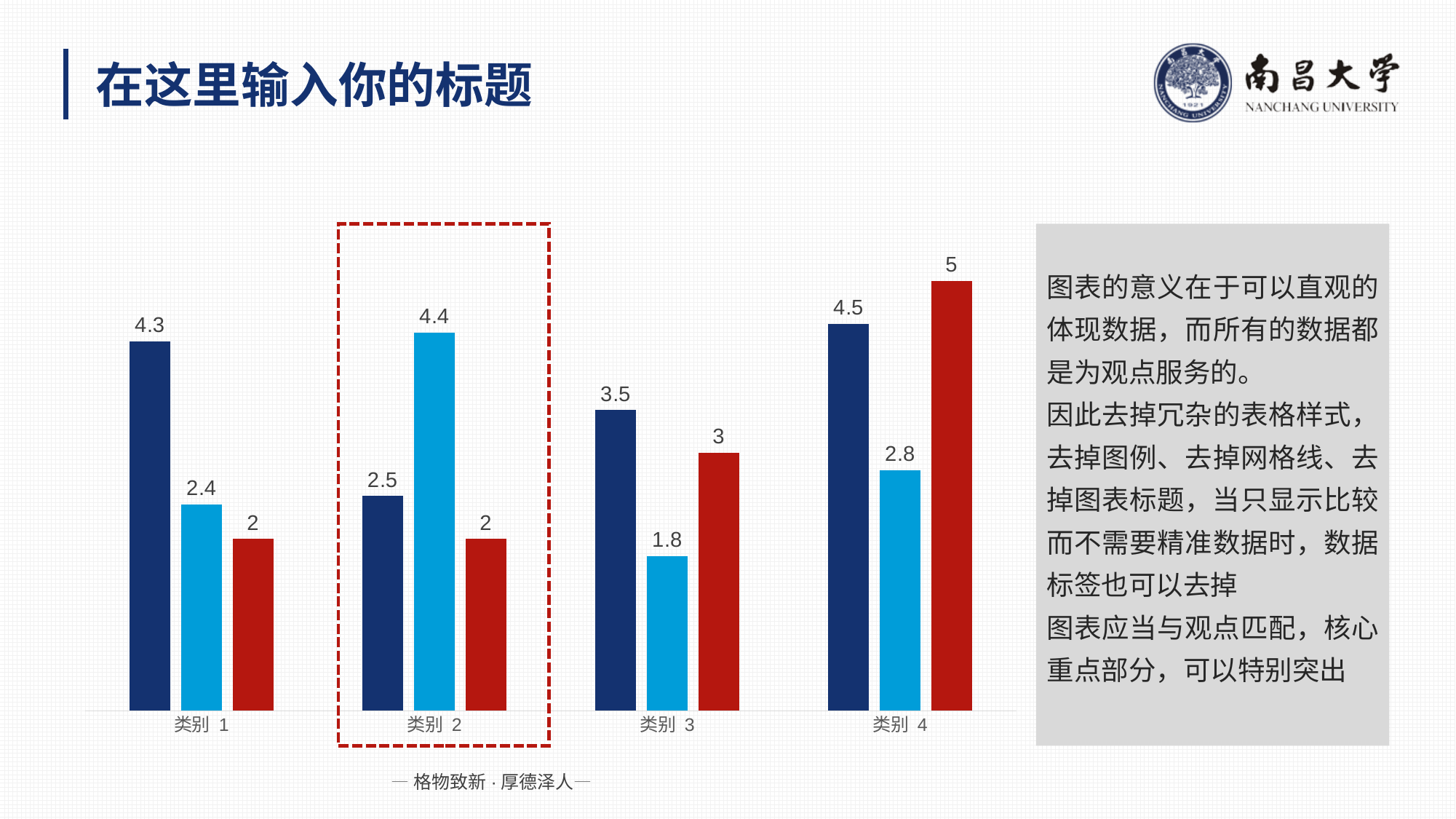

在这里输入你的标题

### Chart

| Category | 系列 1 | 系列 2 | 系列 3 |
|---|---|---|---|
| 类别 1 | 4.3 | 2.4 | 2.0 |
| 类别 2 | 2.5 | 4.4 | 2.0 |
| 类别 3 | 3.5 | 1.8 | 3.0 |
| 类别 4 | 4.5 | 2.8 | 5.0 |

图表的意义在于可以直观的体现数据，而所有的数据都是为观点服务的。
因此去掉冗杂的表格样式，去掉图例、去掉网格线、去掉图表标题，当只显示比较而不需要精准数据时，数据标签也可以去掉
图表应当与观点匹配，核心重点部分，可以特别突出